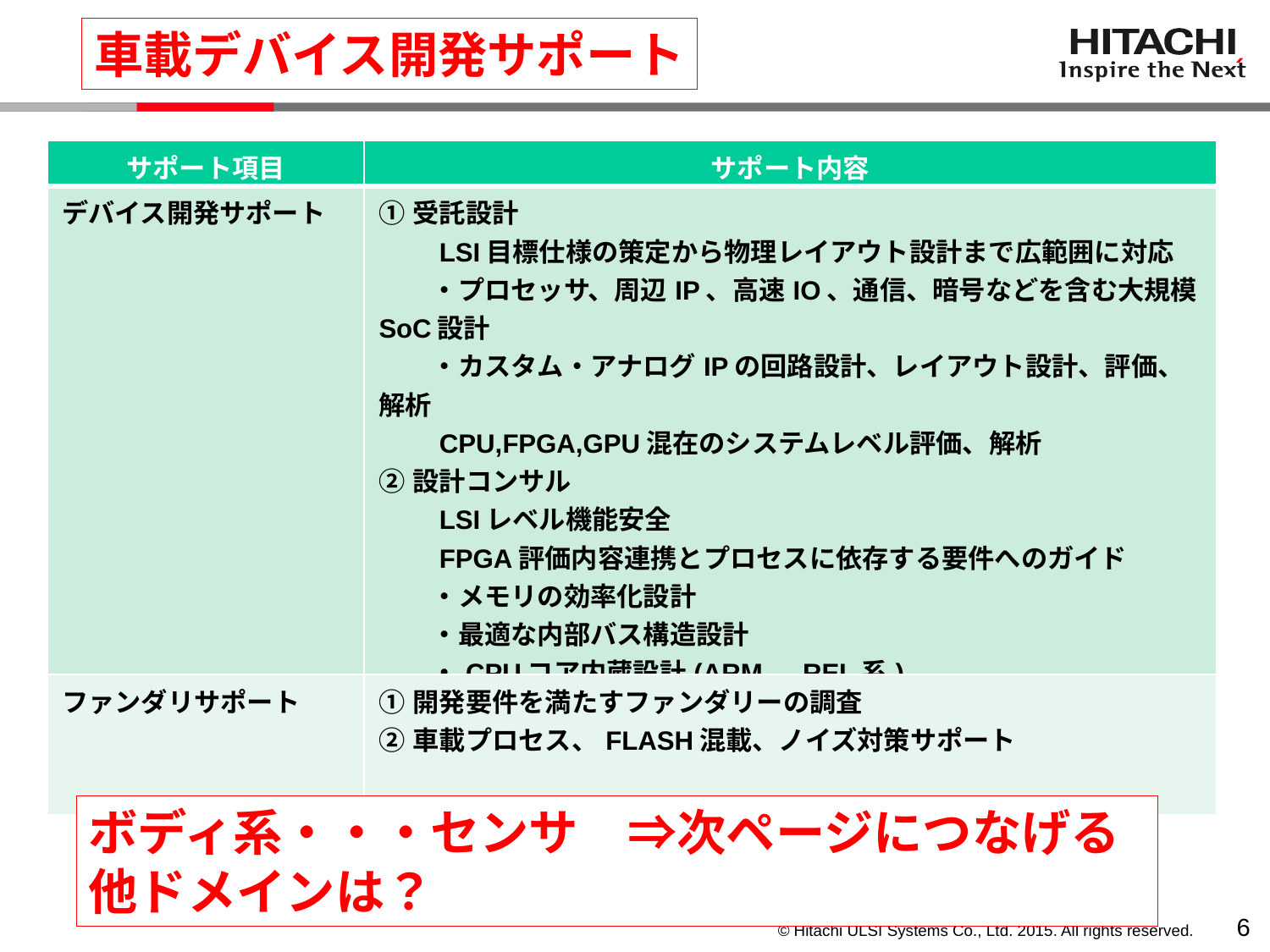

車載デバイス開発サポート
| サポート項目 | サポート内容 |
| --- | --- |
| デバイス開発サポート | ①受託設計 　　LSI目標仕様の策定から物理レイアウト設計まで広範囲に対応 　　・プロセッサ、周辺IP、高速IO、通信、暗号などを含む大規模SoC設計 　　・カスタム・アナログIPの回路設計、レイアウト設計、評価、解析 　　CPU,FPGA,GPU混在のシステムレベル評価、解析 ②設計コンサル 　　LSIレベル機能安全 　　FPGA評価内容連携とプロセスに依存する要件へのガイド 　　・メモリの効率化設計 　　・最適な内部バス構造設計 　　・CPUコア内蔵設計(ARM、REL系) 　　・低消費電力設計　(デバイスレベル) |
| ファンダリサポート | ①開発要件を満たすファンダリーの調査 ②車載プロセス、FLASH混載、ノイズ対策サポート |
ボディ系・・・センサ　⇒次ページにつなげる
他ドメインは？
6